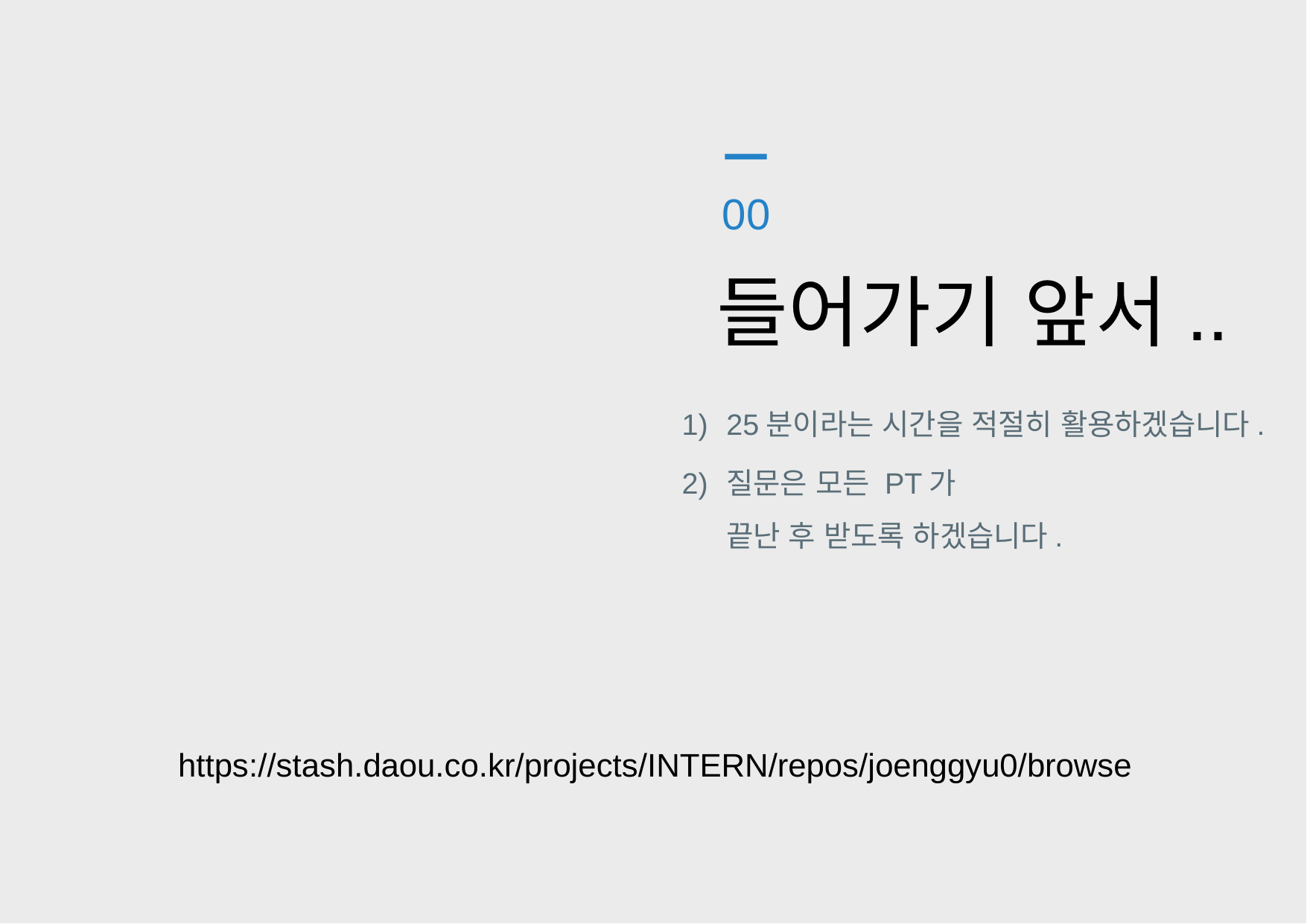

00
들어가기 앞서..
25분이라는 시간을 적절히 활용하겠습니다.
질문은 모든 PT가
끝난 후 받도록 하겠습니다.

https://stash.daou.co.kr/projects/INTERN/repos/joenggyu0/browse